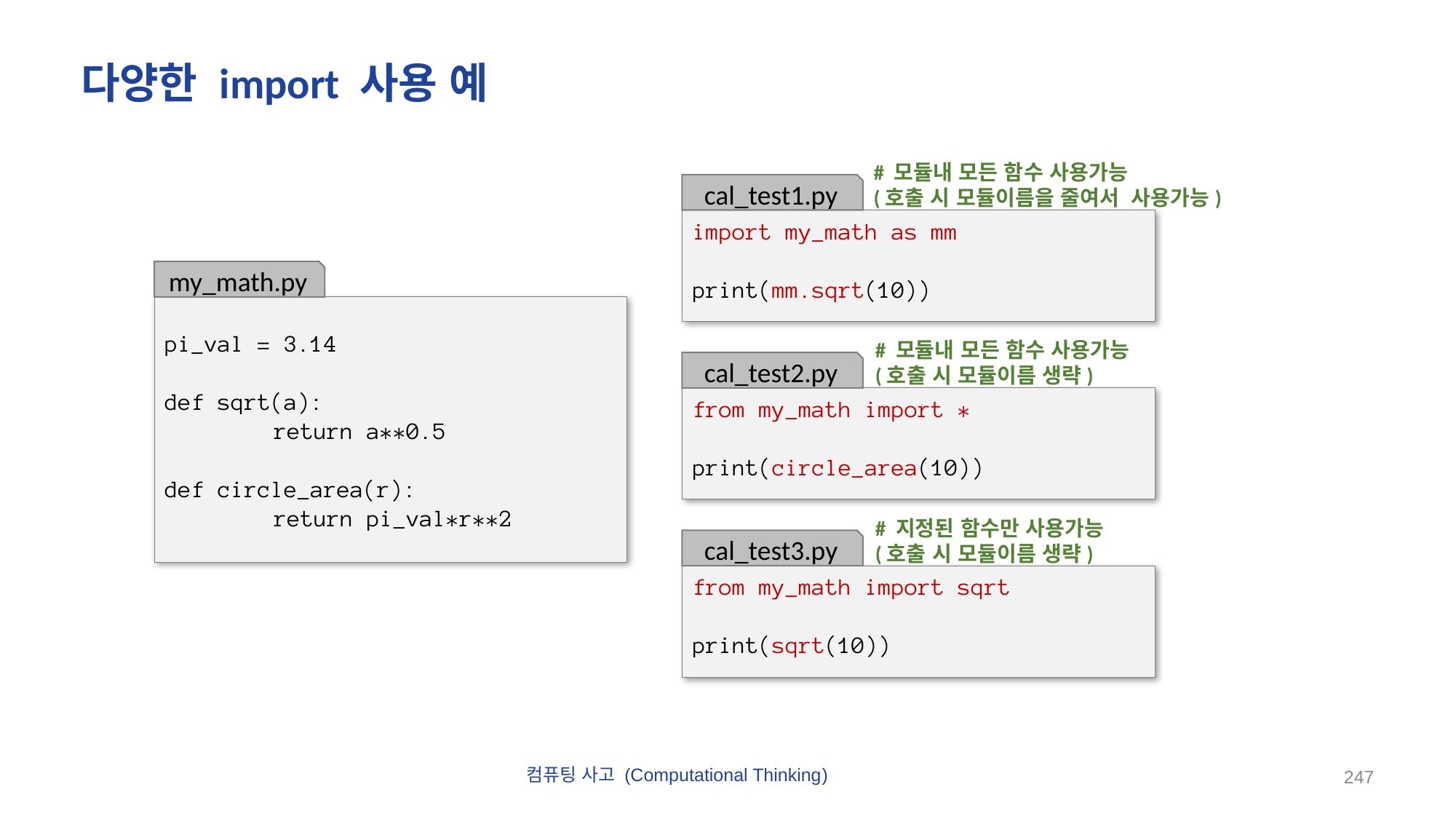

# 다양한 import 사용 예
# 모듈내 모든 함수 사용가능
(호출 시 모듈이름을 줄여서  사용가능)
cal_test1.py
import my_math as mm

print(mm.sqrt(10))
my_math.py
pi_val = 3.14

def sqrt(a):
	return a**0.5

def circle_area(r):
	return pi_val*r**2
# 모듈내 모든 함수 사용가능
(호출 시 모듈이름 생략)
cal_test2.py
from my_math import *

print(circle_area(10))
# 지정된 함수만 사용가능
(호출 시 모듈이름 생략)
cal_test3.py
from my_math import sqrt

print(sqrt(10))